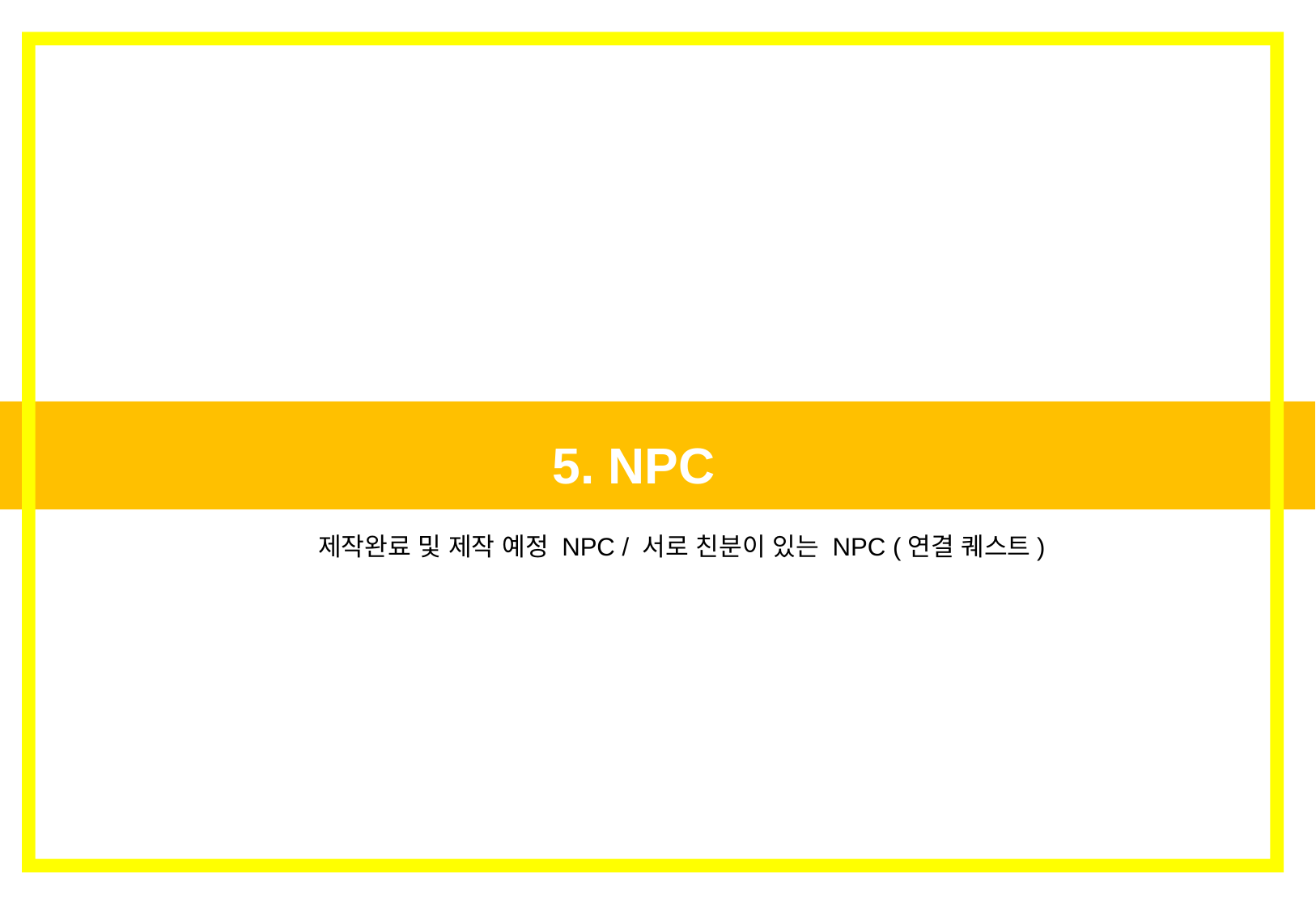

5. NPC

제작완료 및 제작 예정 NPC / 서로 친분이 있는 NPC (연결 퀘스트)